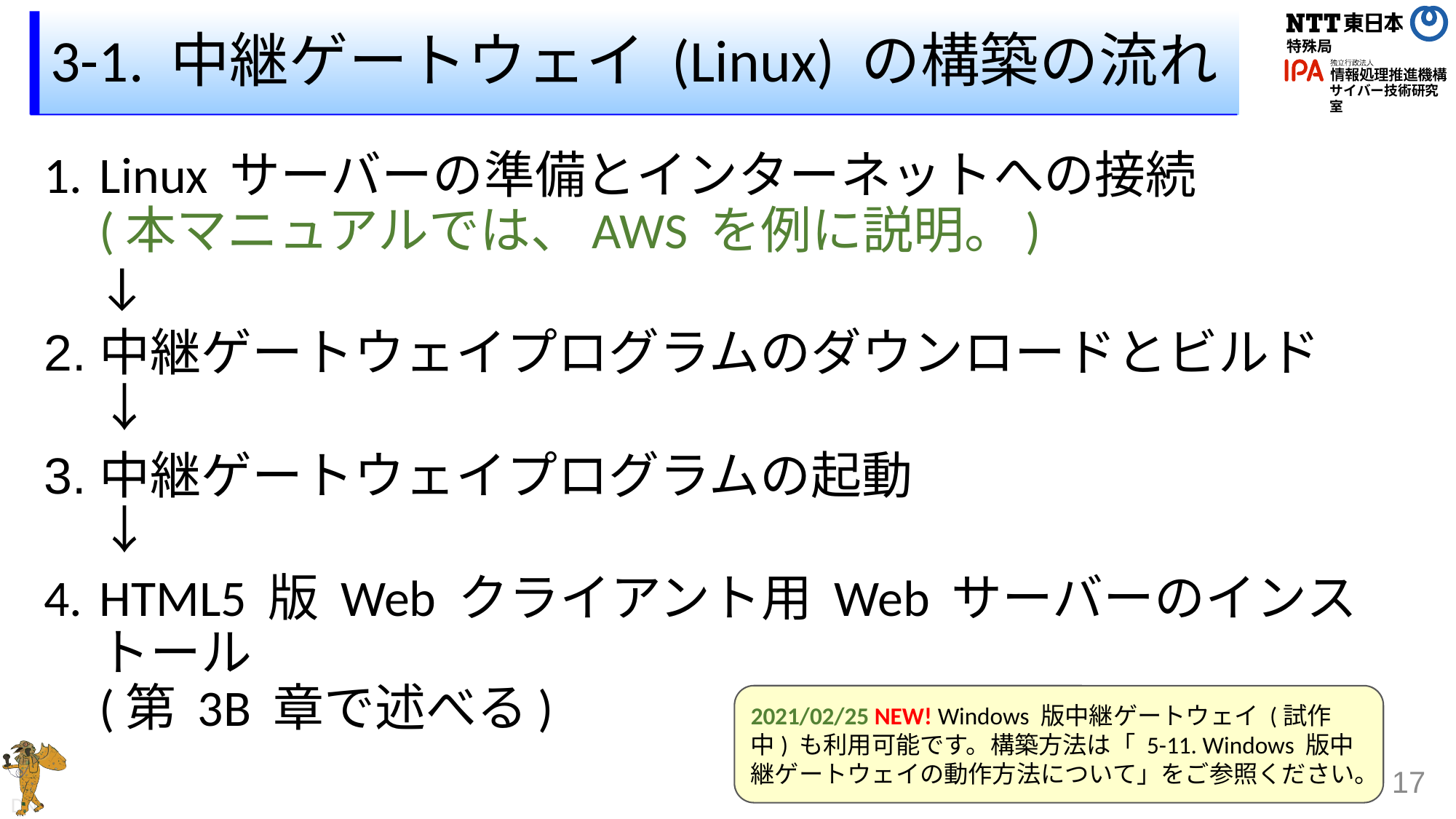

# 3-1. 中継ゲートウェイ (Linux) の構築の流れ
Linux サーバーの準備とインターネットへの接続
(本マニュアルでは、AWS を例に説明。)
↓
中継ゲートウェイプログラムのダウンロードとビルド
↓
中継ゲートウェイプログラムの起動
↓
HTML5 版 Web クライアント用 Web サーバーのインストール
(第 3B 章で述べる)
2021/02/25 NEW! Windows 版中継ゲートウェイ (試作中) も利用可能です。構築方法は「 5-11. Windows 版中継ゲートウェイの動作方法について」をご参照ください。
17